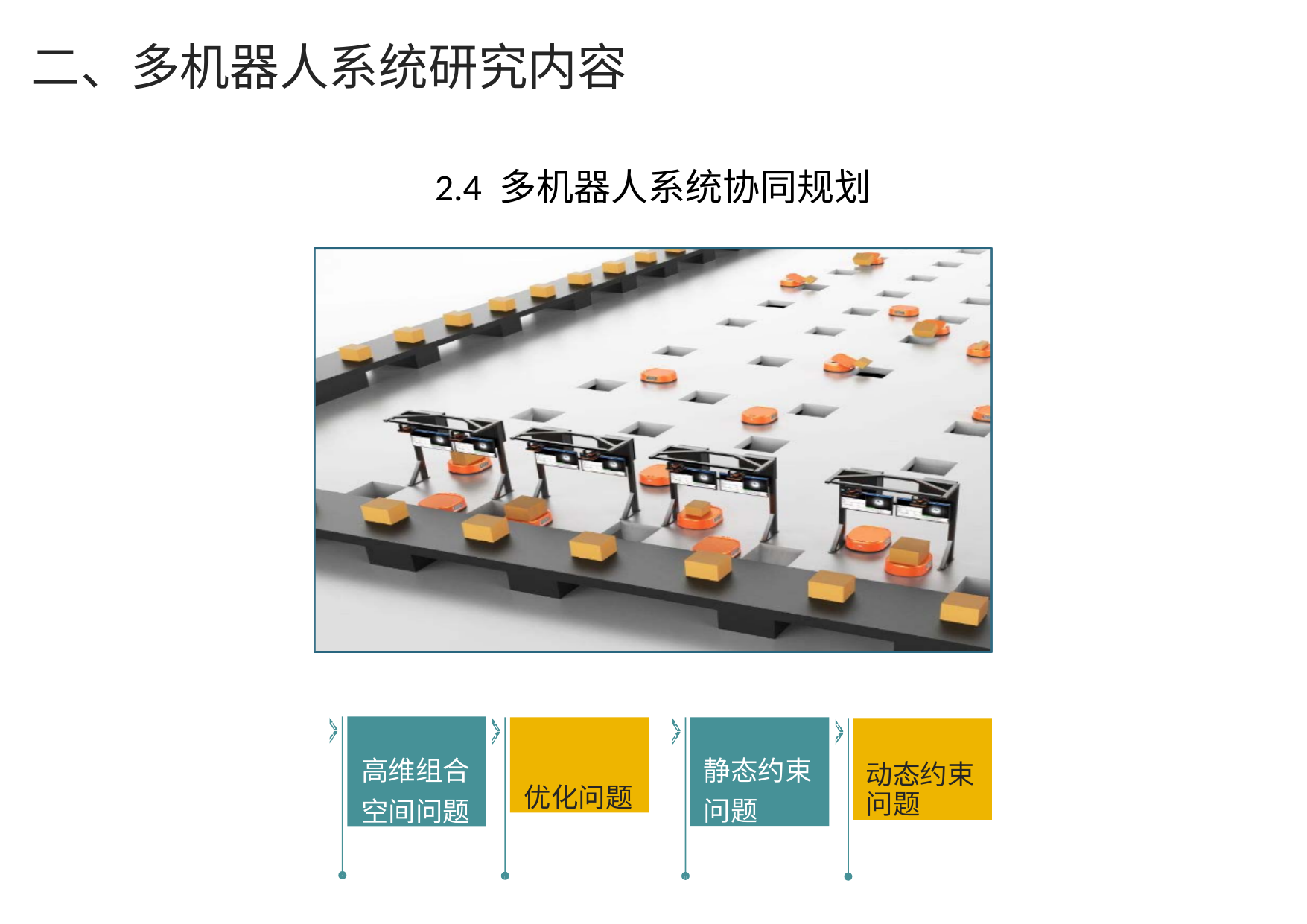

二、多机器人系统研究内容
2.4 多机器人系统协同规划

高维组合 空间问题

优化问题

静态约束 问题

动态约束 问题